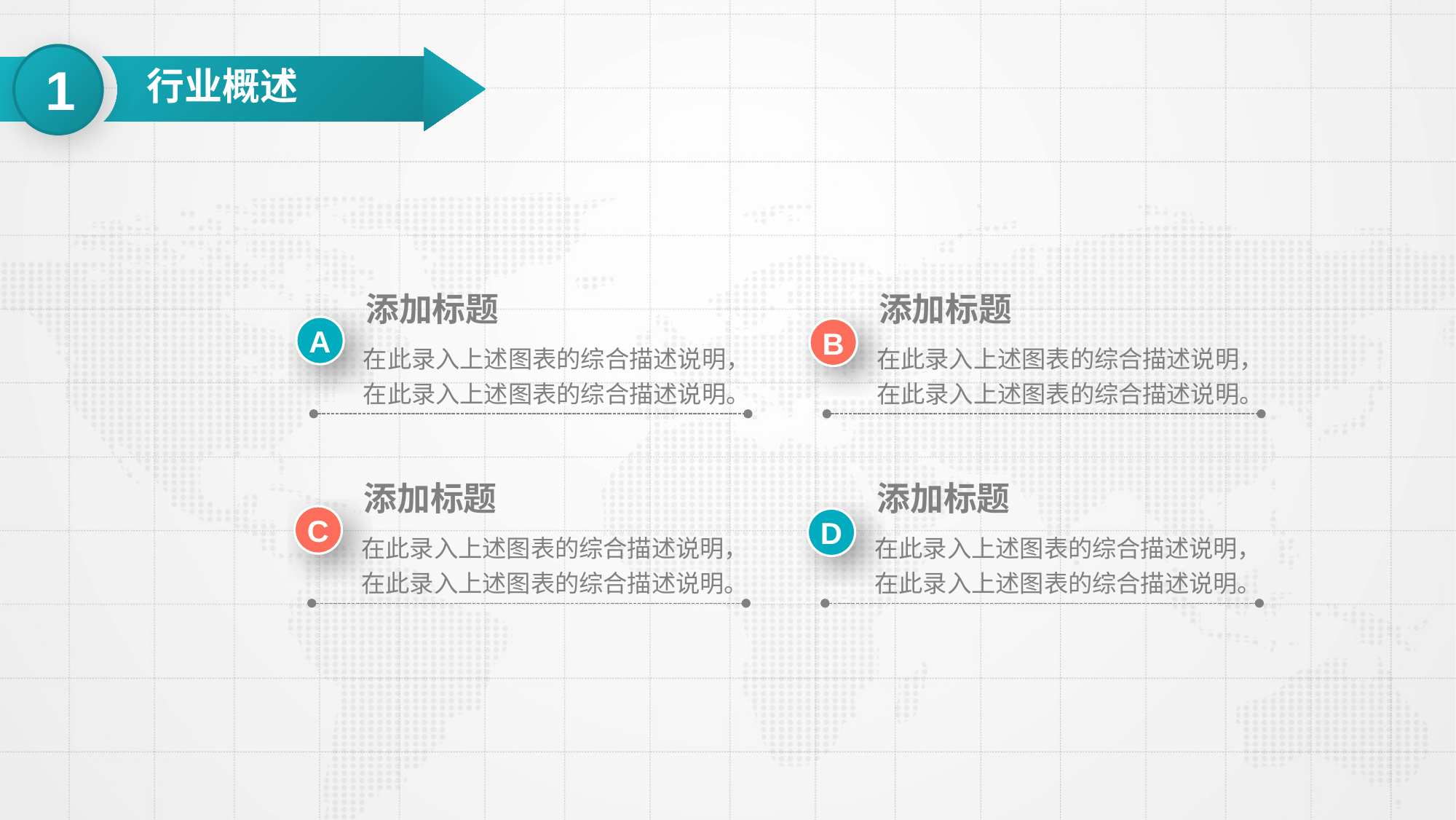

1
行业概述
添加标题
添加标题

A

B
在此录入上述图表的综合描述说明，在此录入上述图表的综合描述说明。
在此录入上述图表的综合描述说明，在此录入上述图表的综合描述说明。
添加标题
添加标题

C

D
在此录入上述图表的综合描述说明，在此录入上述图表的综合描述说明。
在此录入上述图表的综合描述说明，在此录入上述图表的综合描述说明。